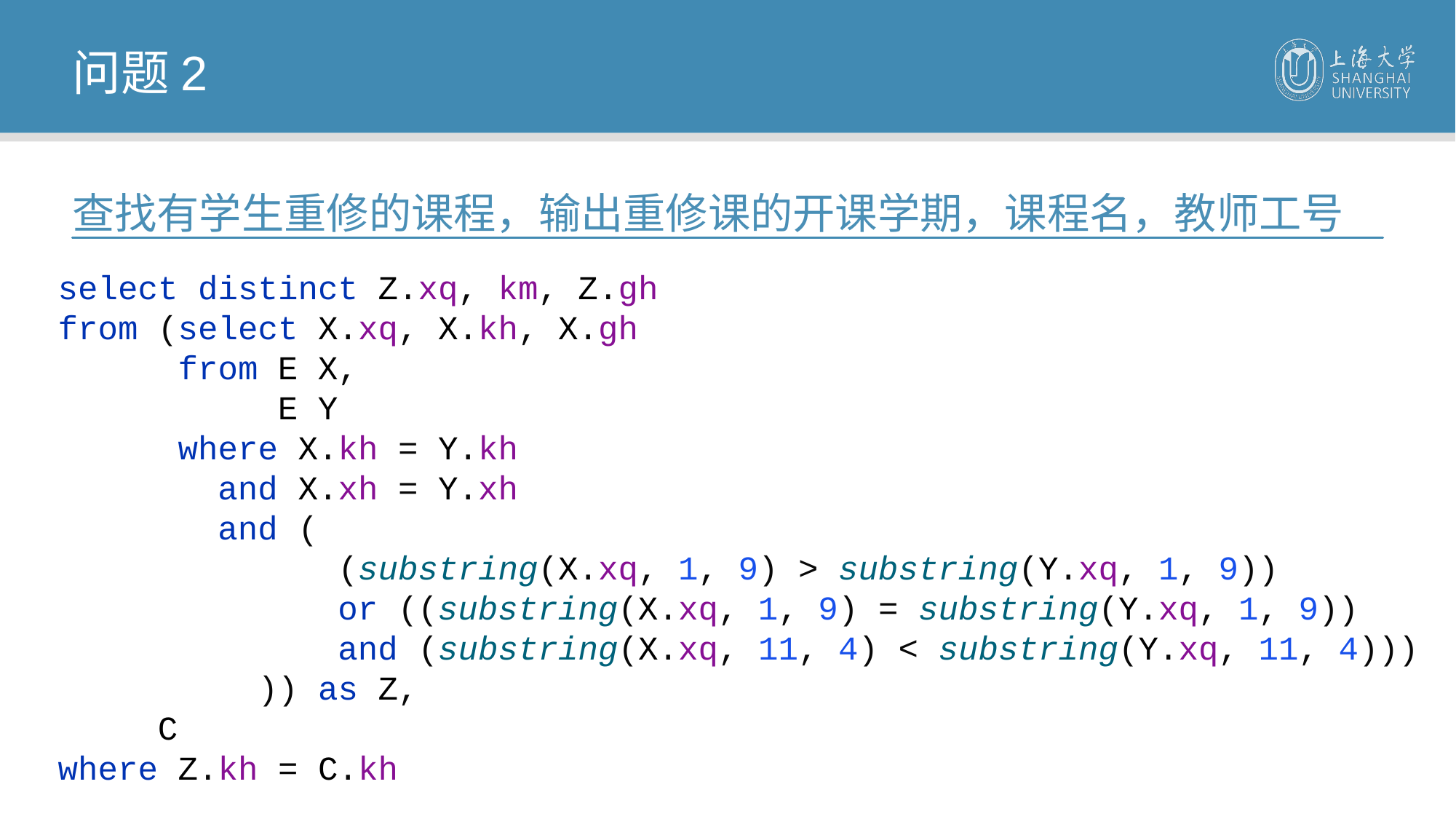

问题2
查找有学生重修的课程，输出重修课的开课学期，课程名，教师工号
select distinct Z.xq, km, Z.gh
from (select X.xq, X.kh, X.gh
      from E X,
           E Y
      where X.kh = Y.kh
        and X.xh = Y.xh
        and (
              (substring(X.xq, 1, 9) > substring(Y.xq, 1, 9))
              or ((substring(X.xq, 1, 9) = substring(Y.xq, 1, 9))
              and (substring(X.xq, 11, 4) < substring(Y.xq, 11, 4)))
          )) as Z,
     C
where Z.kh = C.kh